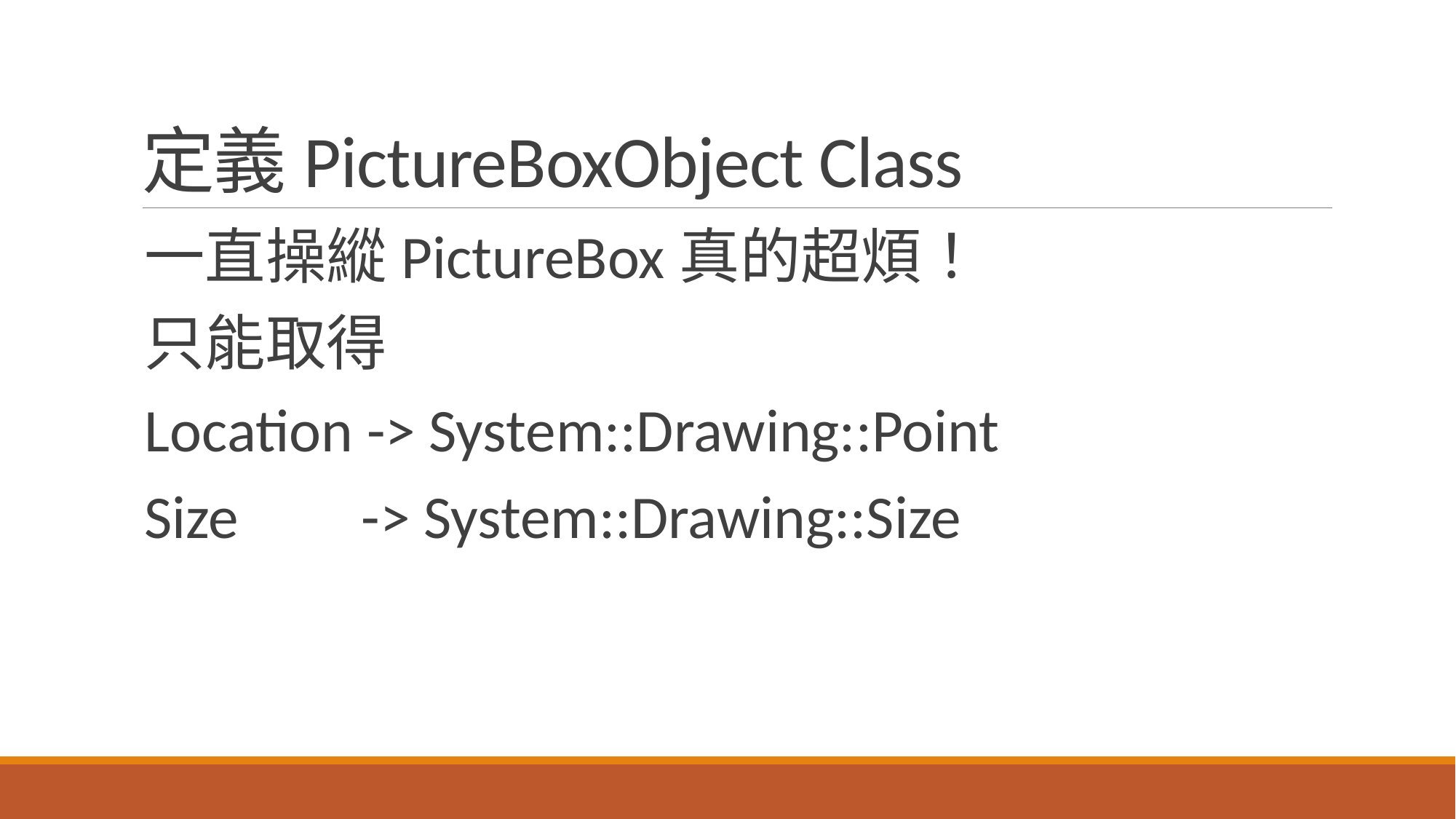

# 定義PictureBoxObject Class
一直操縱PictureBox真的超煩！
只能取得
Location -> System::Drawing::Point
Size         -> System::Drawing::Size